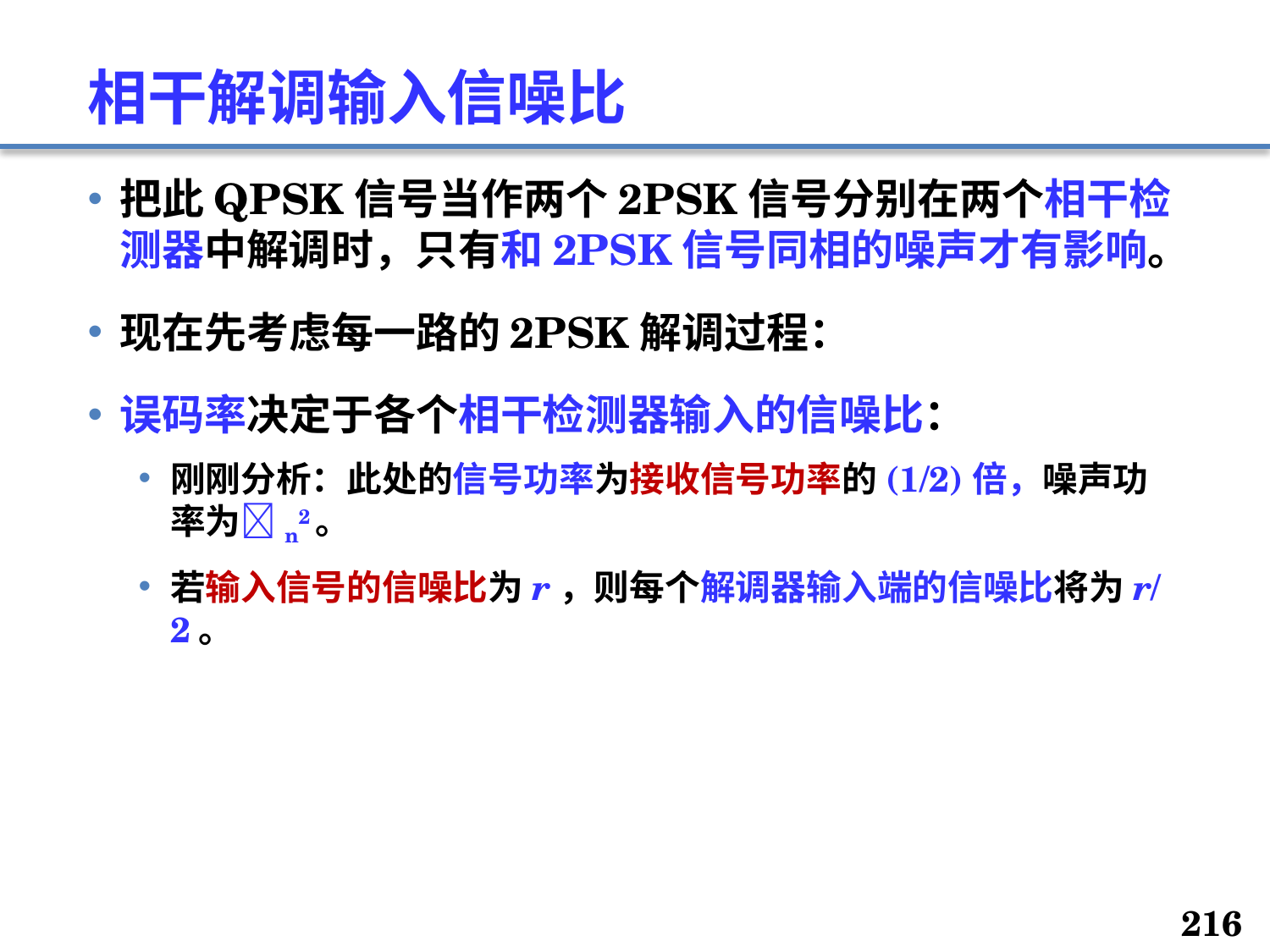

# 相干解调输入信噪比
把此QPSK信号当作两个2PSK信号分别在两个相干检测器中解调时，只有和2PSK信号同相的噪声才有影响。
现在先考虑每一路的2PSK解调过程：
误码率决定于各个相干检测器输入的信噪比：
刚刚分析：此处的信号功率为接收信号功率的(1/2)倍，噪声功率为σn2。
若输入信号的信噪比为r，则每个解调器输入端的信噪比将为r/2。

216